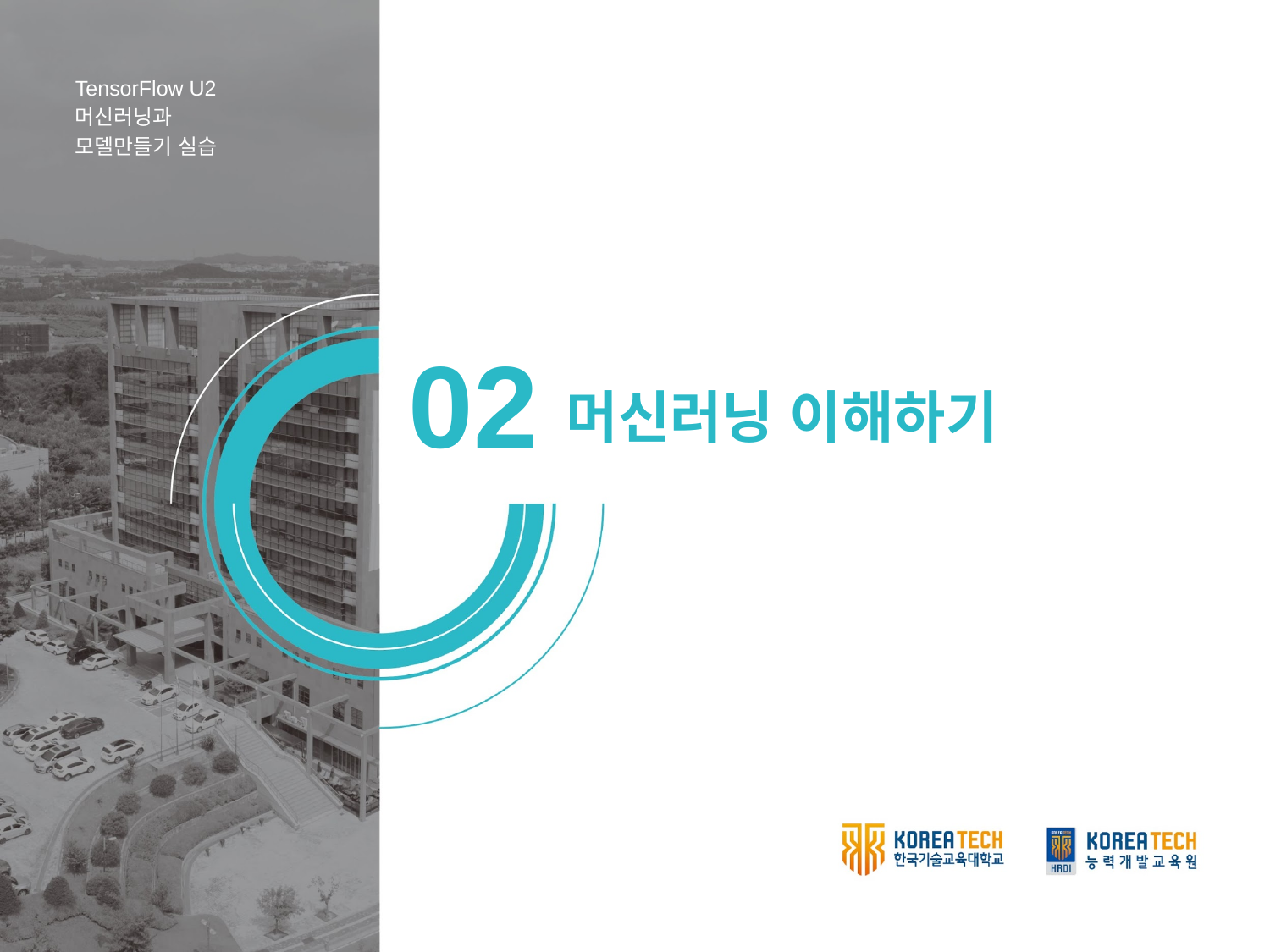

TensorFlow U2
머신러닝과 모델만들기 실습
02
머신러닝 이해하기